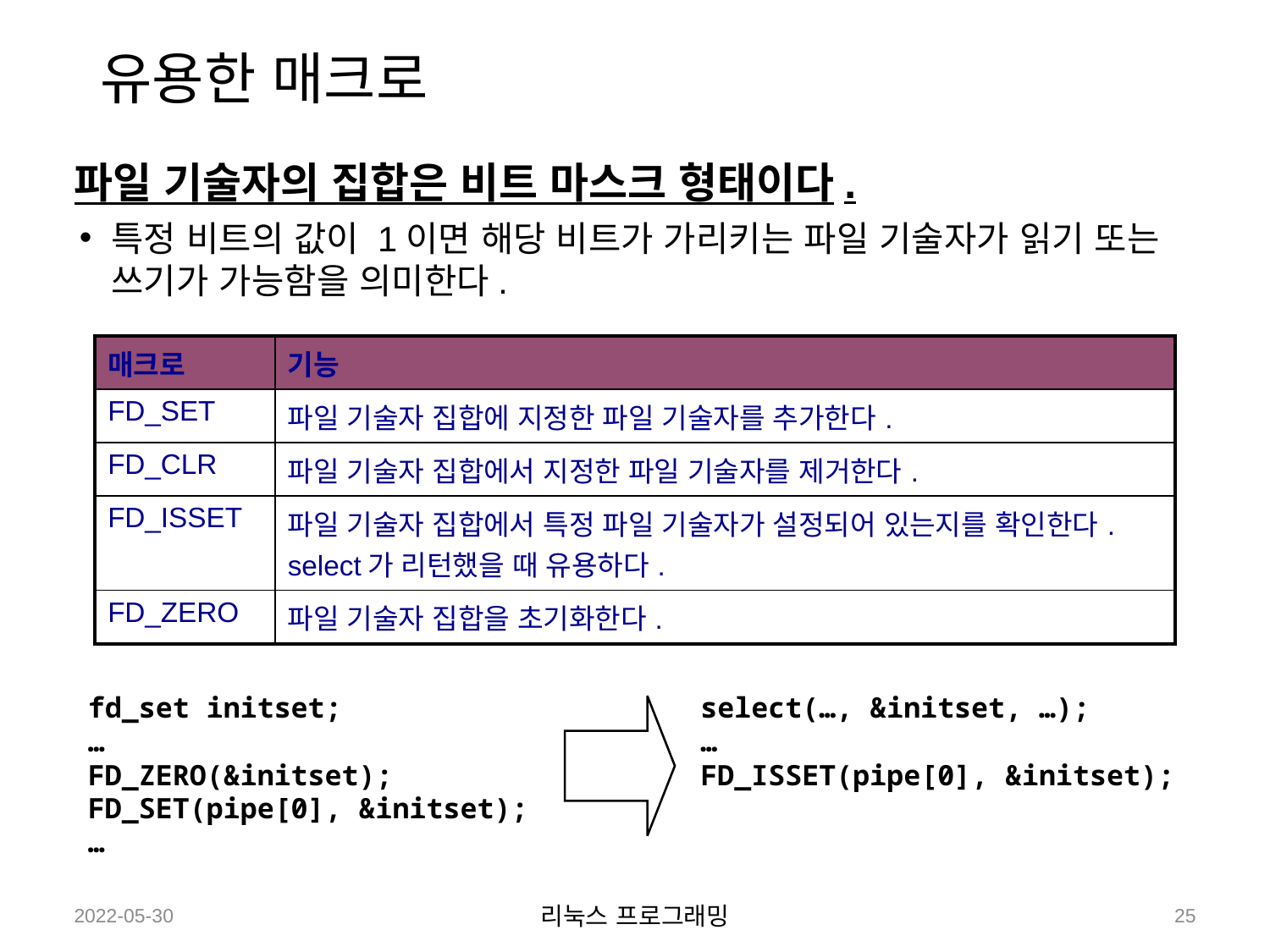

# 유용한 매크로
파일 기술자의 집합은 비트 마스크 형태이다.
특정 비트의 값이 1이면 해당 비트가 가리키는 파일 기술자가 읽기 또는 쓰기가 가능함을 의미한다.

| 매크로 | 기능 |
| --- | --- |
| FD\_SET | 파일 기술자 집합에 지정한 파일 기술자를 추가한다. |
| FD\_CLR | 파일 기술자 집합에서 지정한 파일 기술자를 제거한다. |
| FD\_ISSET | 파일 기술자 집합에서 특정 파일 기술자가 설정되어 있는지를 확인한다. select가 리턴했을 때 유용하다. |
| FD\_ZERO | 파일 기술자 집합을 초기화한다. |
fd_set initset;
…
FD_ZERO(&initset);
FD_SET(pipe[0], &initset);
…
select(…, &initset, …);
…
FD_ISSET(pipe[0], &initset);

2022-05-30
리눅스 프로그래밍
25